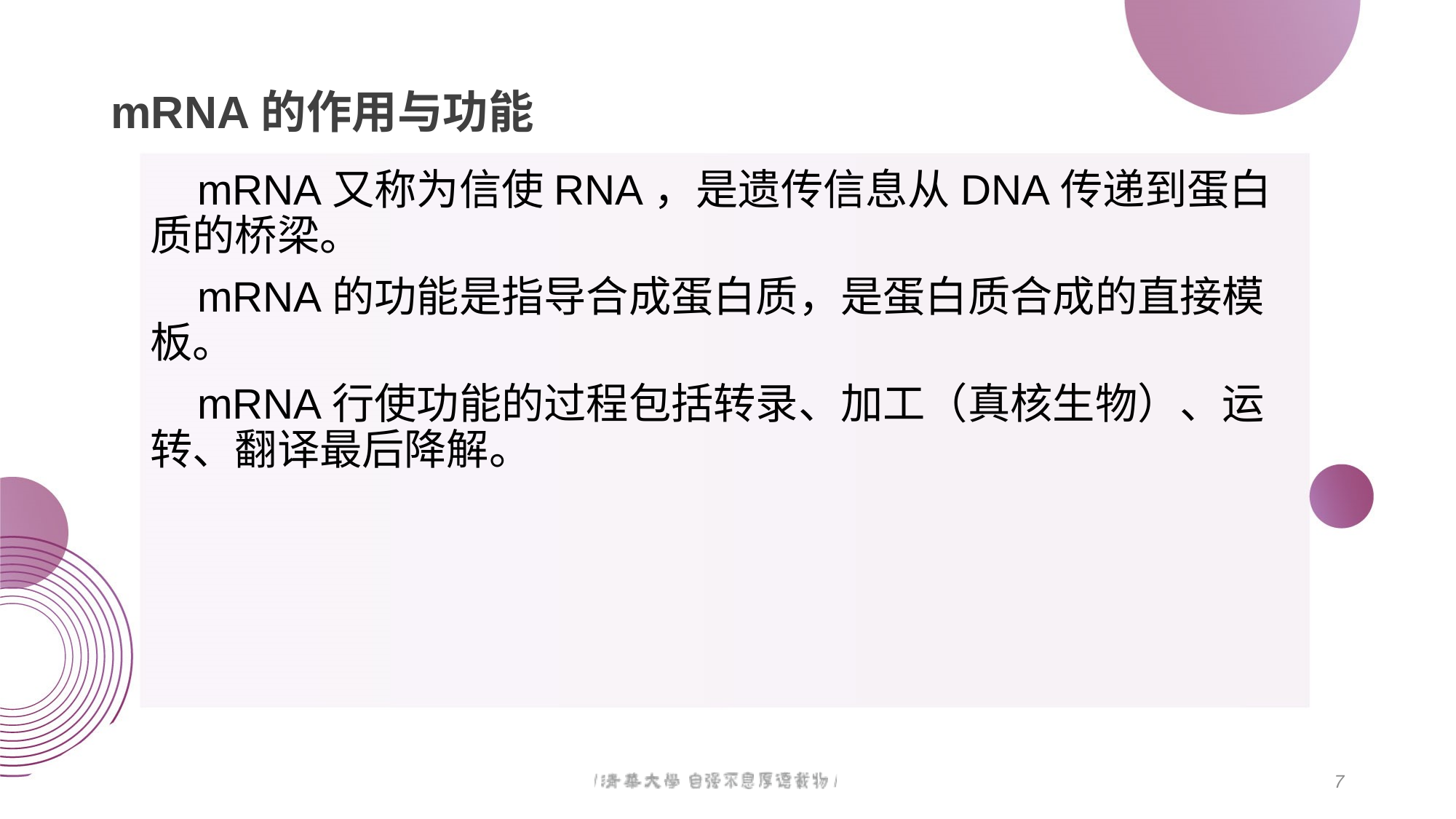

# mRNA的作用与功能
    mRNA又称为信使RNA，是遗传信息从DNA传递到蛋白质的桥梁。
    mRNA的功能是指导合成蛋白质，是蛋白质合成的直接模板。
    mRNA行使功能的过程包括转录、加工（真核生物）、运转、翻译最后降解。
7